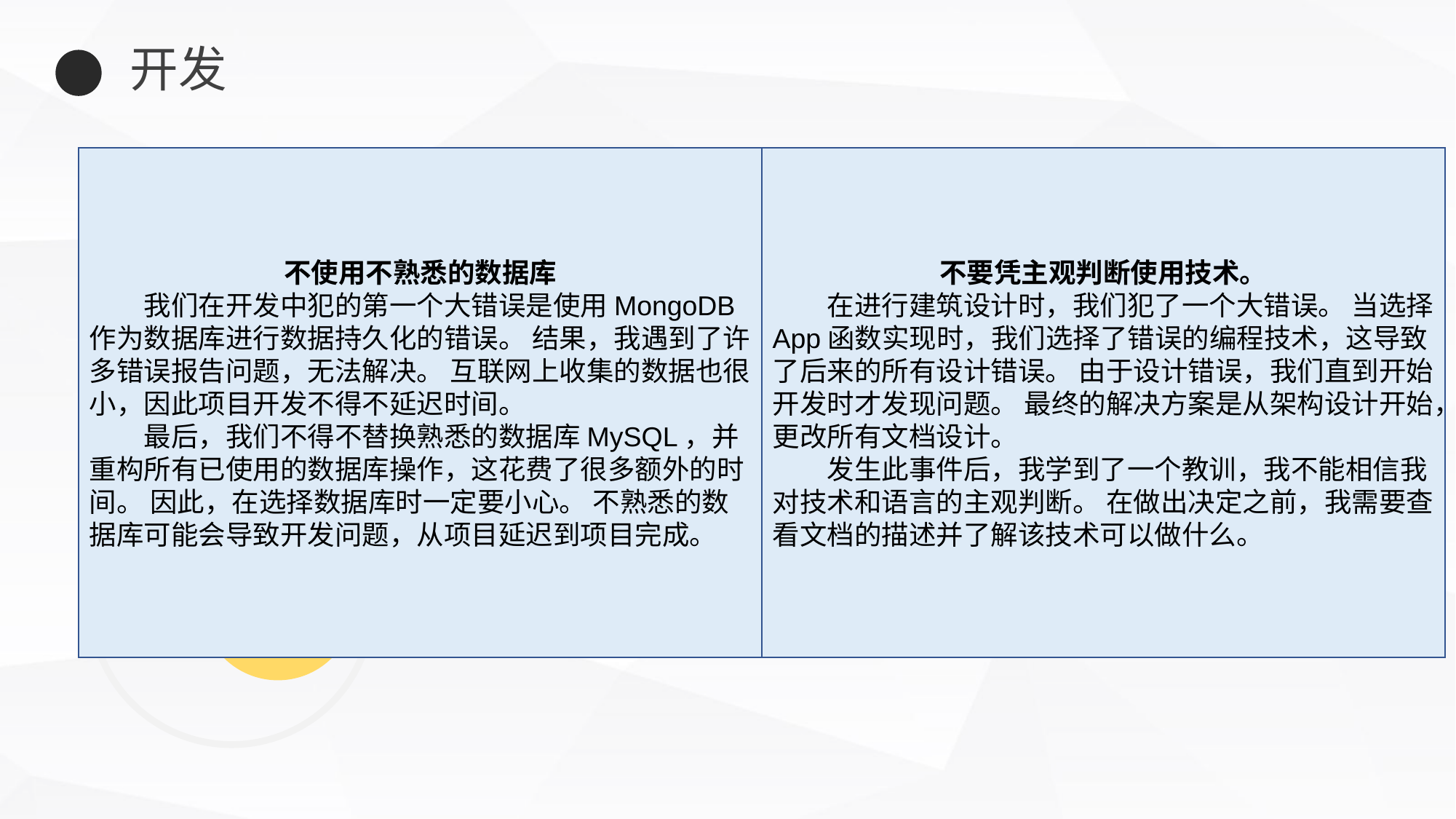

开发

不使用不熟悉的数据库
我们在开发中犯的第一个大错误是使用MongoDB作为数据库进行数据持久化的错误。 结果，我遇到了许多错误报告问题，无法解决。 互联网上收集的数据也很小，因此项目开发不得不延迟时间。
最后，我们不得不替换熟悉的数据库MySQL，并重构所有已使用的数据库操作，这花费了很多额外的时间。 因此，在选择数据库时一定要小心。 不熟悉的数据库可能会导致开发问题，从项目延迟到项目完成。
不要凭主观判断使用技术。
在进行建筑设计时，我们犯了一个大错误。 当选择App函数实现时，我们选择了错误的编程技术，这导致了后来的所有设计错误。 由于设计错误，我们直到开始开发时才发现问题。 最终的解决方案是从架构设计开始，更改所有文档设计。
发生此事件后，我学到了一个教训，我不能相信我对技术和语言的主观判断。 在做出决定之前，我需要查看文档的描述并了解该技术可以做什么。